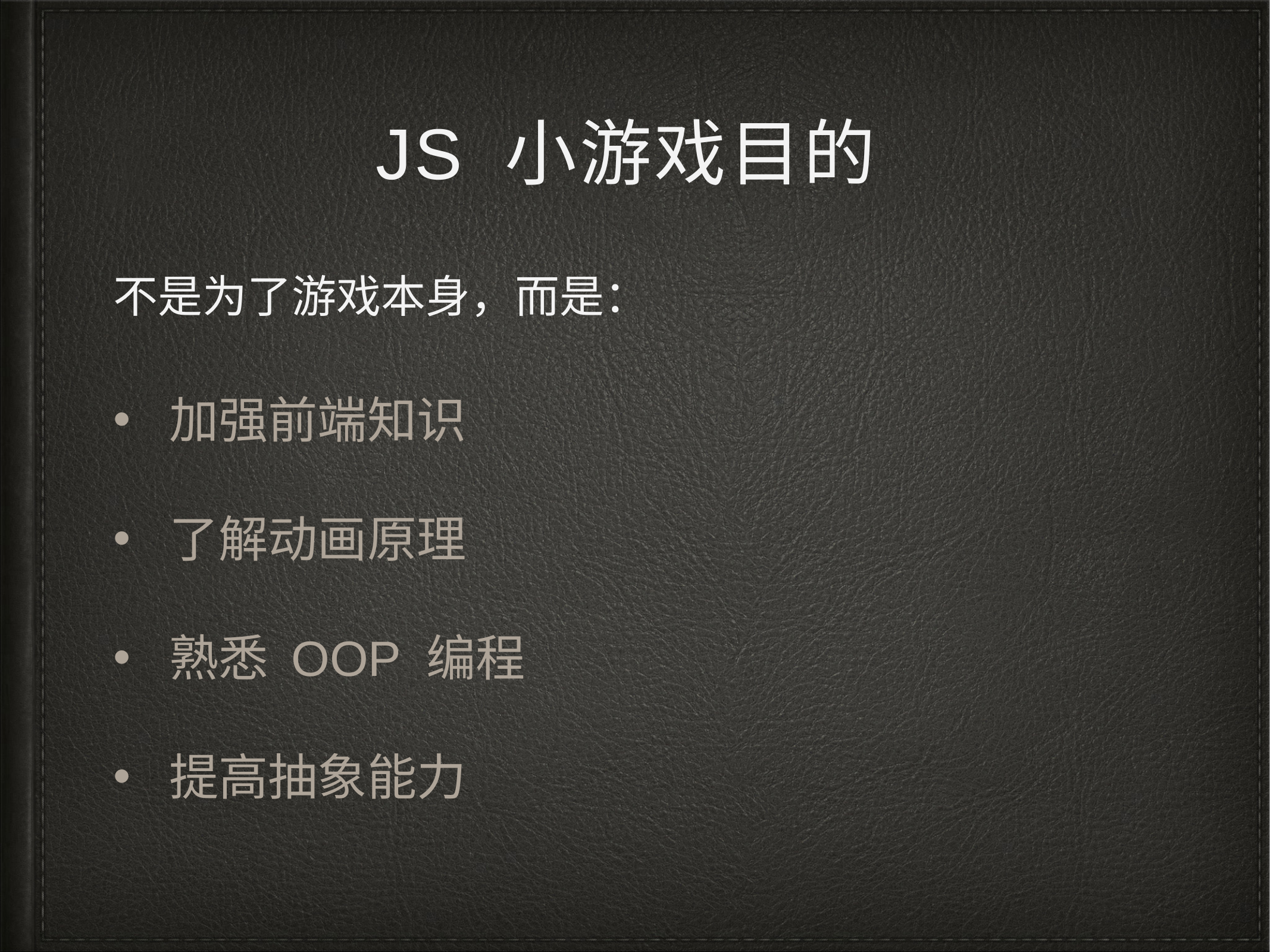

# JS 小游戏目的
不是为了游戏本身，而是：
加强前端知识
了解动画原理
熟悉 OOP 编程
提高抽象能力